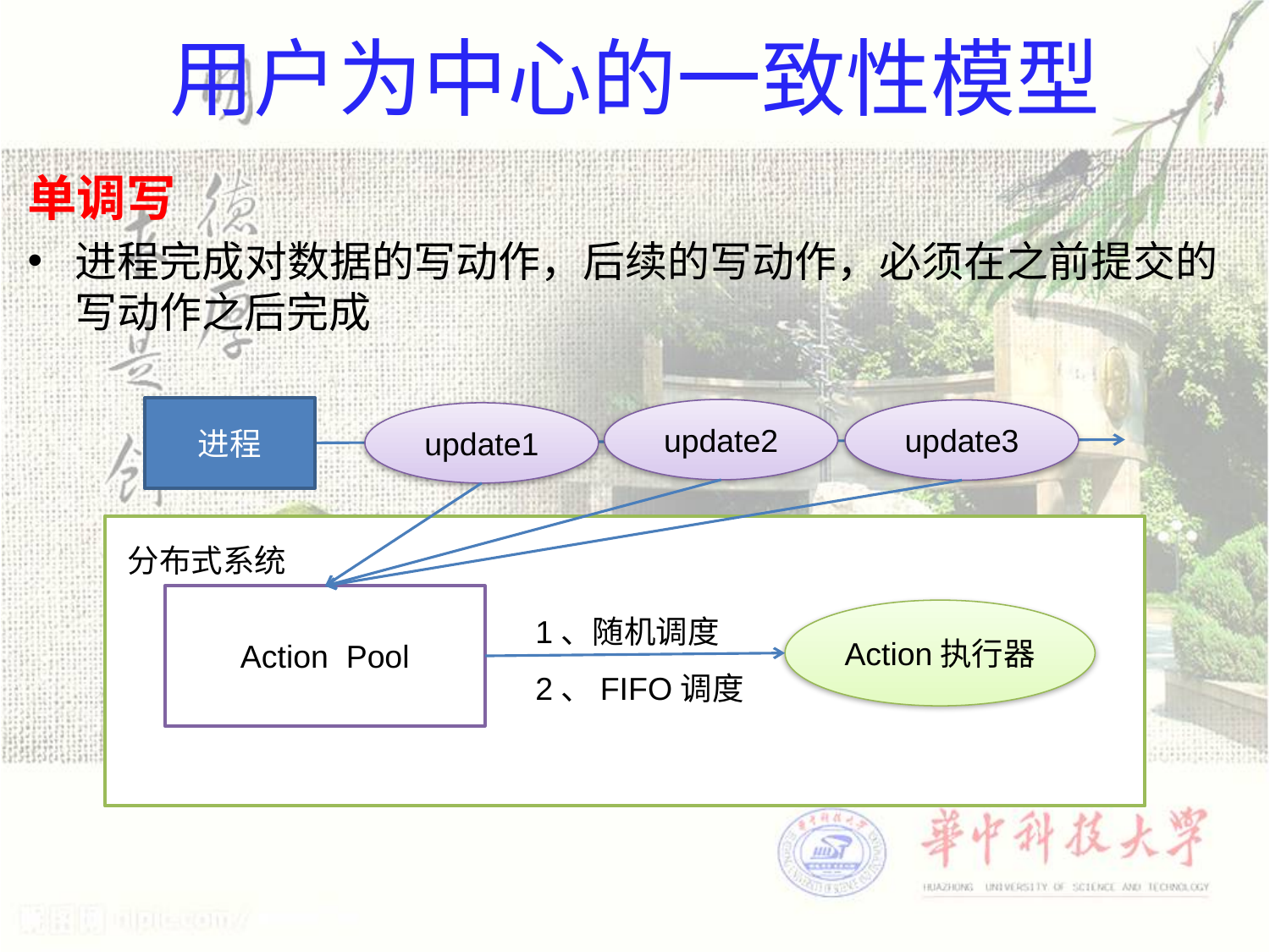

# 用户为中心的一致性模型
单调写
进程完成对数据的写动作，后续的写动作，必须在之前提交的写动作之后完成
进程
update2
update3
update1

分布式系统
Action  Pool
Action执行器
1、随机调度
2、FIFO调度